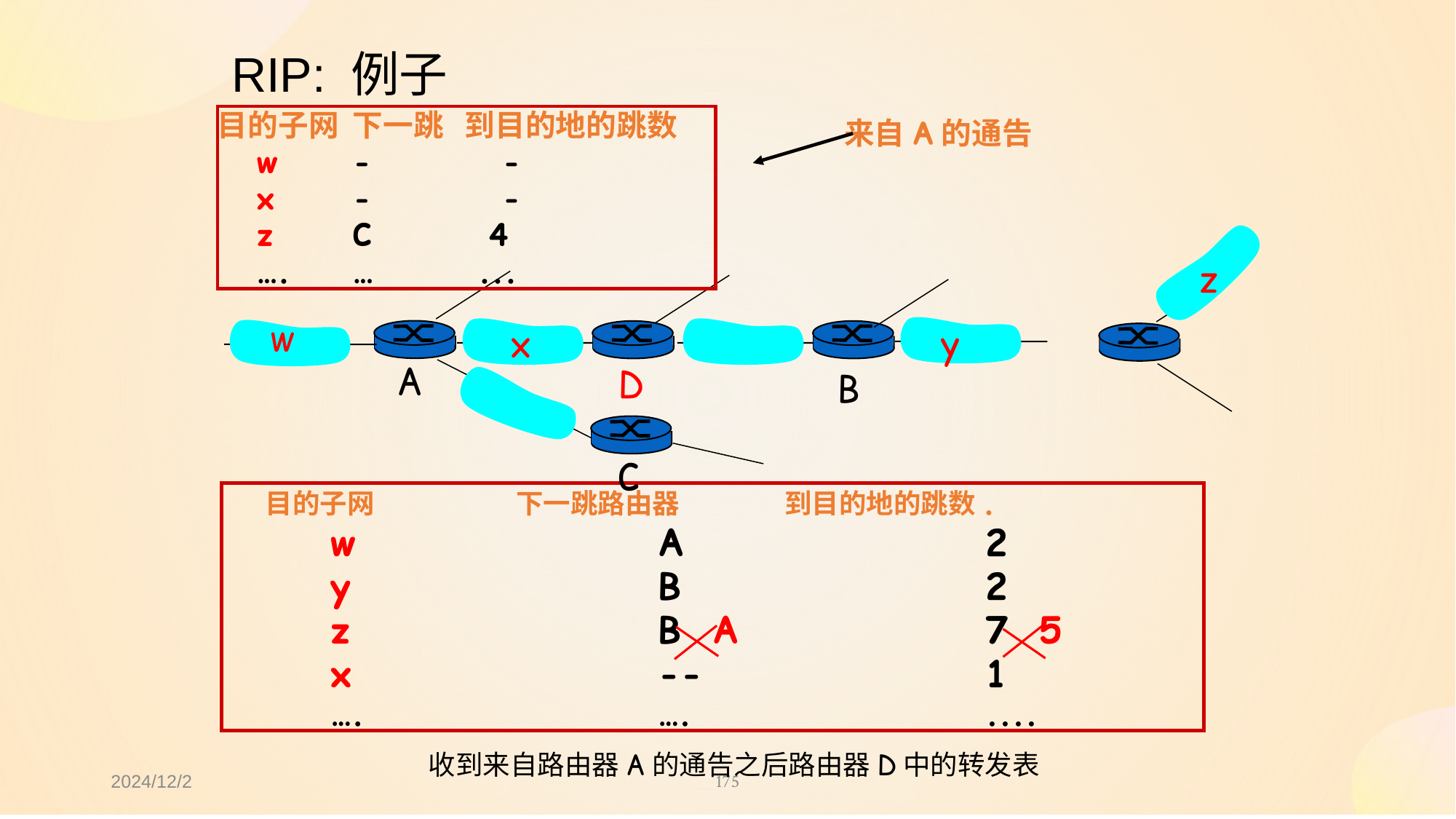

# RIP: 例子
目的子网  下一跳   到目的地的跳数
   w	  -          -
   x	  -          -
   z	  C         4
   ….	  …        ...
来自A的通告

z

w

x
y

A
D

B

C
      目的子网 	           下一跳路由器                 到目的地的跳数.
 	w			A			2
	y			B			2
 	z			B  A			7  5
	x			--			1
	….			….			....

收到来自路由器A的通告之后路由器D中的转发表

2024/12/2
175